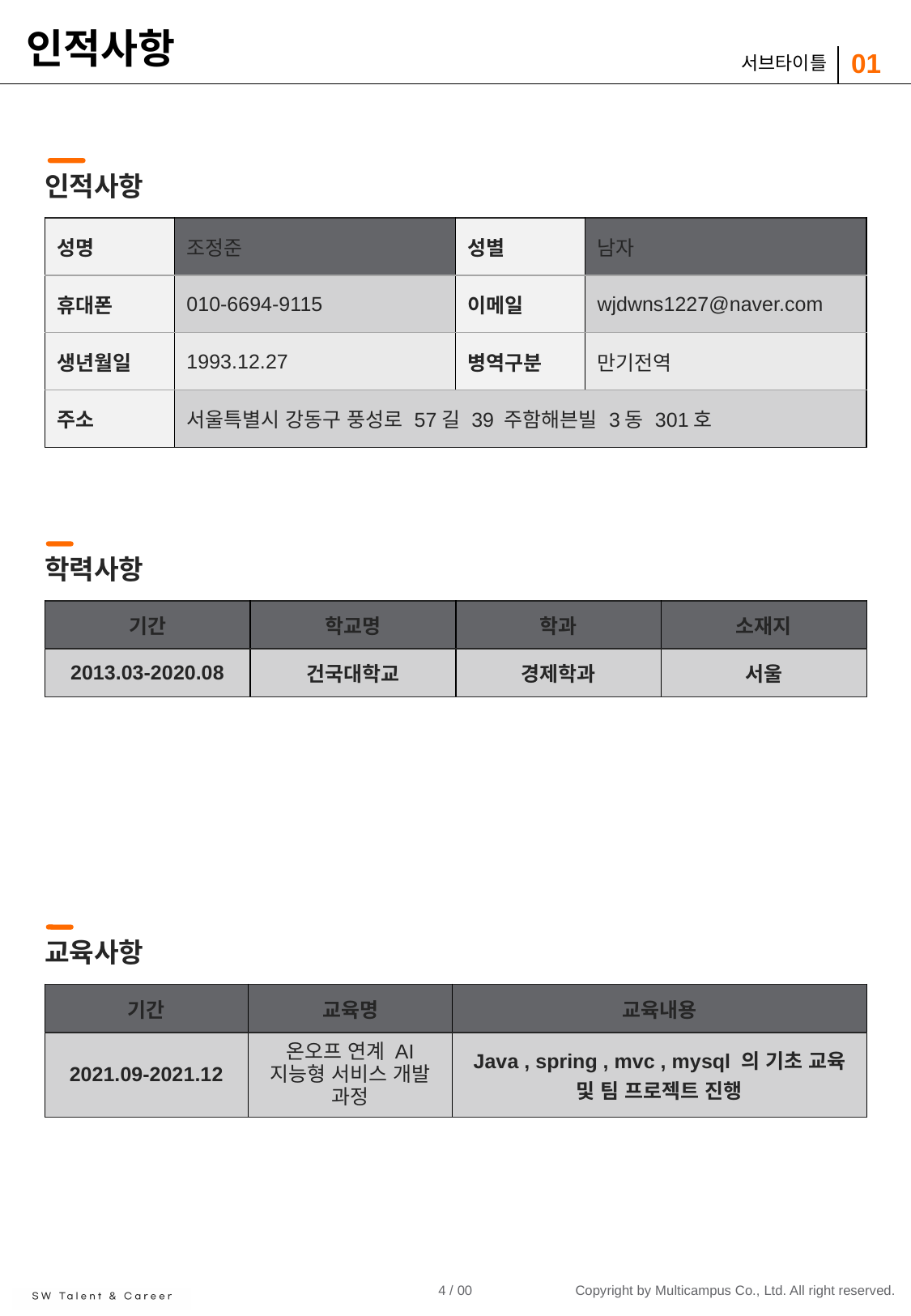

# 인적사항
01
서브타이틀
인적사항
| 성명 | 조정준 | 성별 | 남자 |
| --- | --- | --- | --- |
| 휴대폰 | 010-6694-9115 | 이메일 | wjdwns1227@naver.com |
| 생년월일 | 1993.12.27 | 병역구분 | 만기전역 |
| 주소 | 서울특별시 강동구 풍성로 57길 39 주함해븐빌 3동 301호 |  |  |
학력사항
| 기간 | 학교명 | 학과 | 소재지 |
| --- | --- | --- | --- |
| 2013.03-2020.08 | 건국대학교 | 경제학과 | 서울 |
교육사항
| 기간 | 교육명 | 교육내용 |
| --- | --- | --- |
| 2021.09-2021.12 | 온오프 연계 AI 지능형 서비스 개발 과정 | Java , spring , mvc , mysql 의 기초 교육 및 팀 프로젝트 진행 |